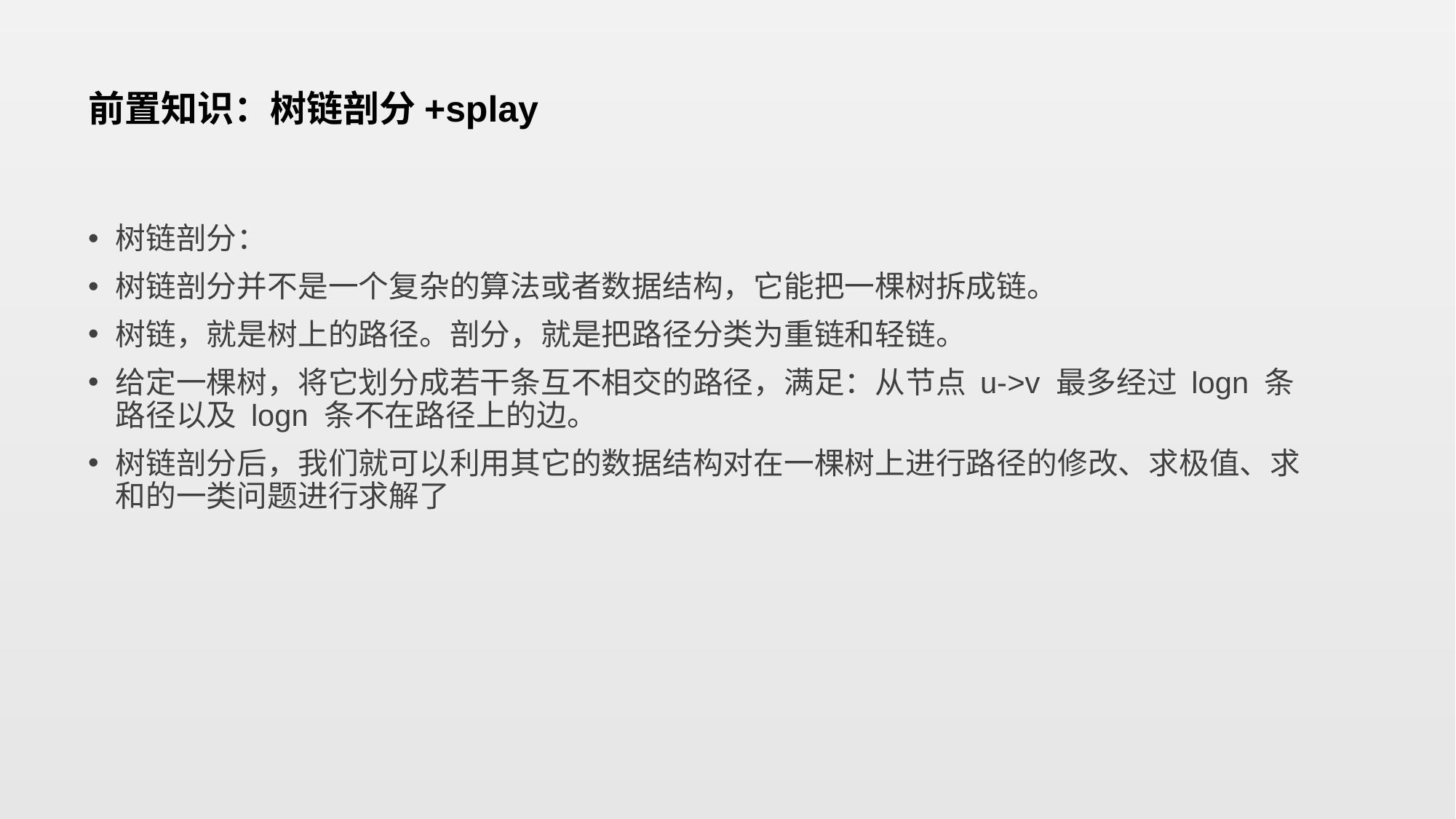

# 前置知识：树链剖分+splay
树链剖分：
树链剖分并不是一个复杂的算法或者数据结构，它能把一棵树拆成链。
树链，就是树上的路径。剖分，就是把路径分类为重链和轻链。
给定一棵树，将它划分成若干条互不相交的路径，满足：从节点 u->v 最多经过 logn 条路径以及 logn 条不在路径上的边。
树链剖分后，我们就可以利用其它的数据结构对在一棵树上进行路径的修改、求极值、求和的一类问题进行求解了